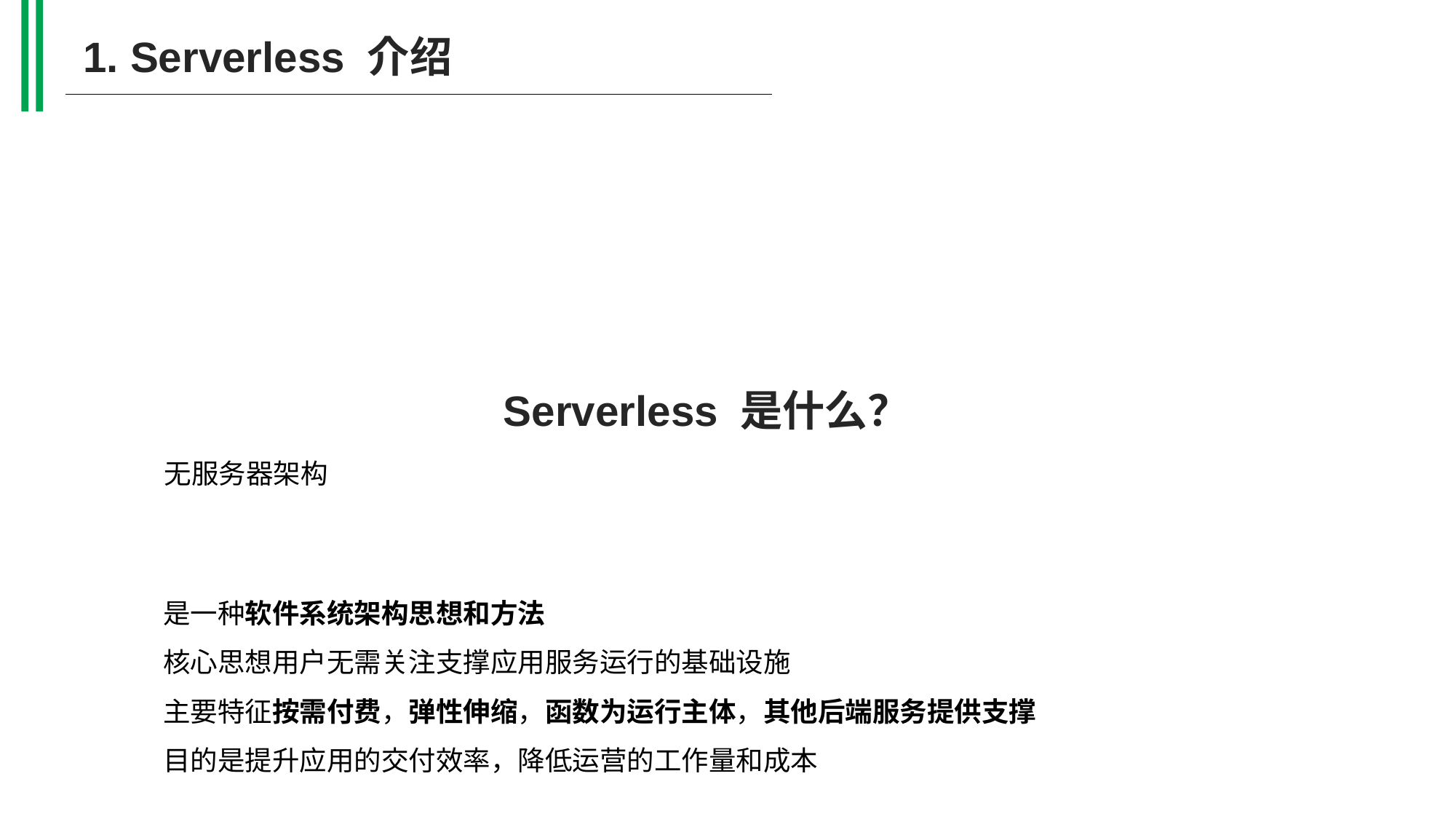

1. Serverless 介绍
Serverless 是什么？
无服务器架构
是一种软件系统架构思想和方法
核心思想用户无需关注支撑应用服务运行的基础设施
主要特征按需付费，弹性伸缩，函数为运行主体，其他后端服务提供支撑
目的是提升应用的交付效率，降低运营的工作量和成本